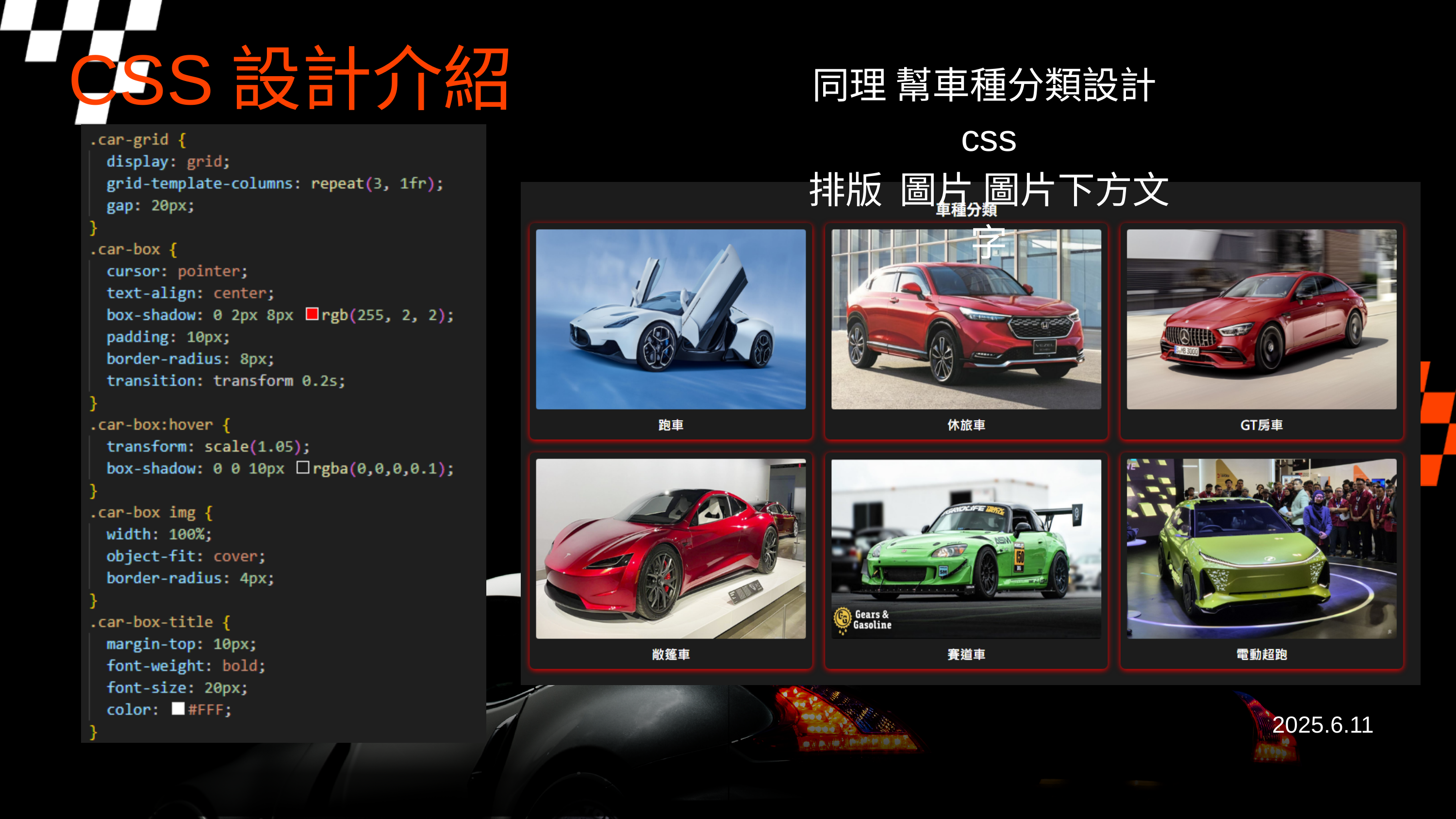

CSS設計介紹
同理 幫車種分類設計css
排版  圖片 圖片下方文字

2025.6.11